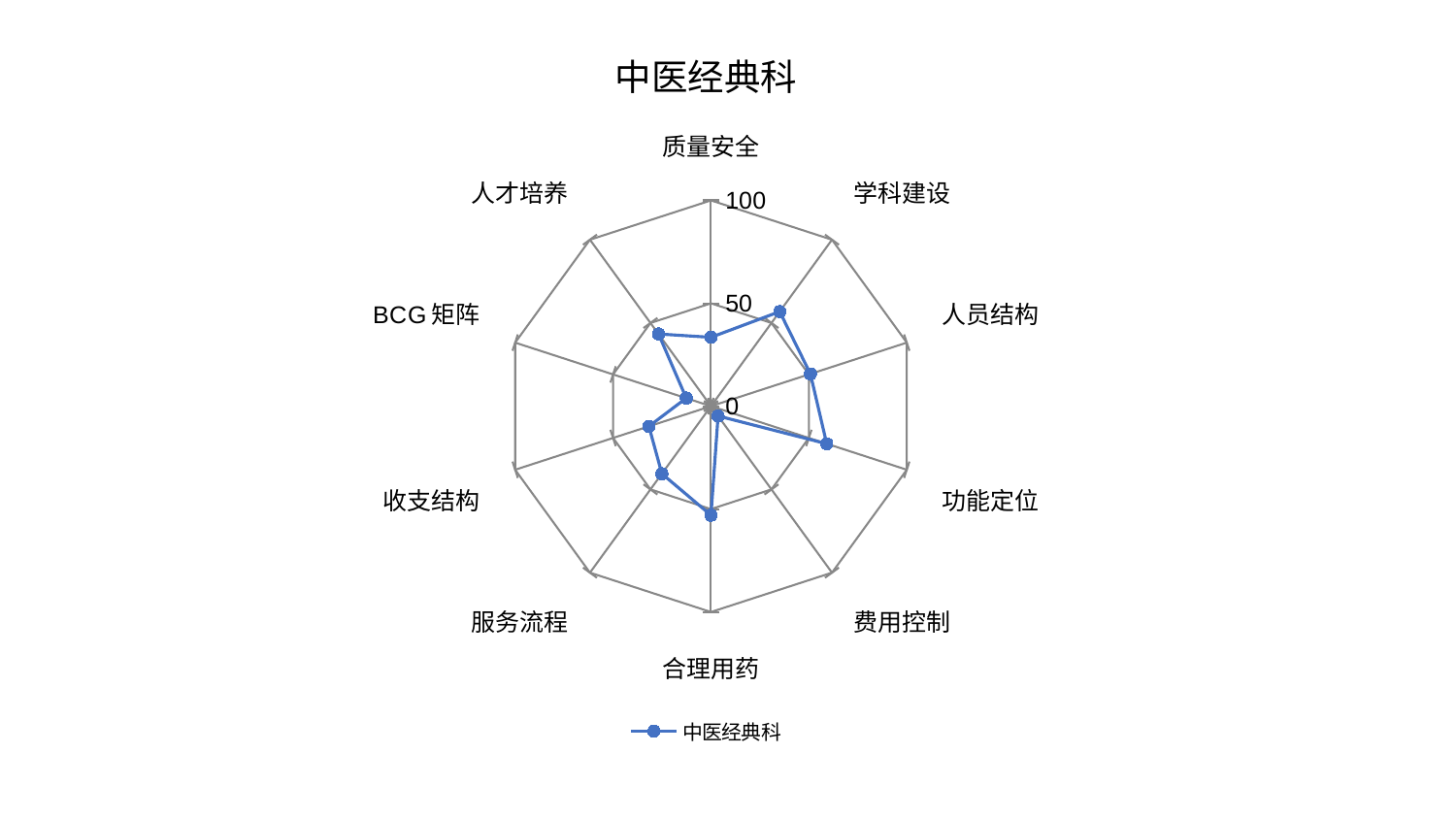

### Chart: 中医经典科

| Category | 中医经典科 |
|---|---|
| 质量安全 | 33.48598555279222 |
| 学科建设 | 56.81037503554383 |
| 人员结构 | 50.80267975981839 |
| 功能定位 | 59.121112760223596 |
| 费用控制 | 5.884856573838471 |
| 合理用药 | 52.991415673234094 |
| 服务流程 | 40.58167759138693 |
| 收支结构 | 31.706669665279694 |
| BCG矩阵 | 12.629067421584137 |
| 人才培养 | 43.370372045114486 |
137